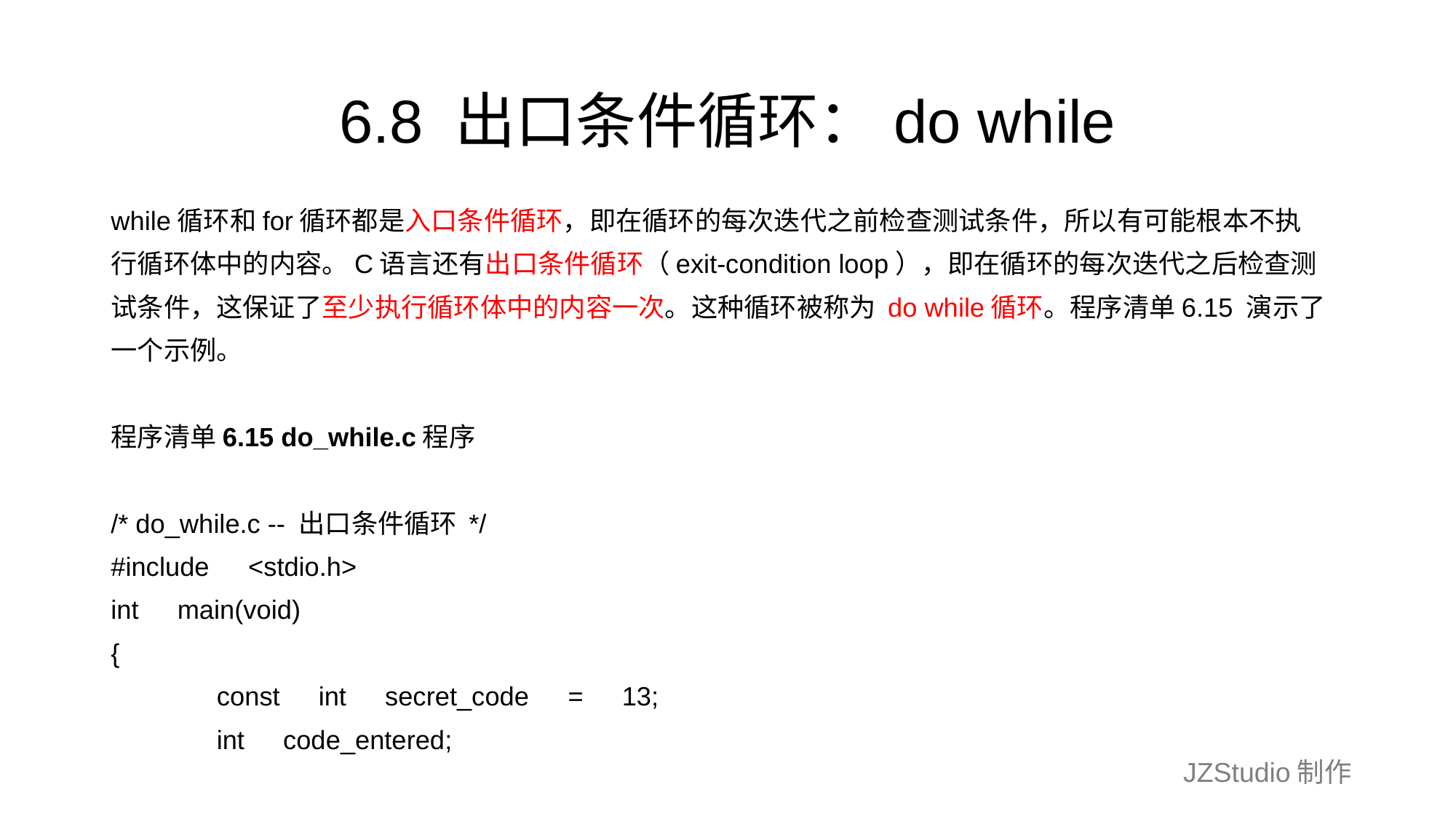

# 6.8 出口条件循环：do while
while循环和for循环都是入口条件循环，即在循环的每次迭代之前检查测试条件，所以有可能根本不执
行循环体中的内容。C语言还有出口条件循环（exit-condition loop），即在循环的每次迭代之后检查测
试条件，这保证了至少执行循环体中的内容一次。这种循环被称为 do while循环。程序清单6.15 演示了
一个示例。

程序清单6.15 do_while.c程序

/* do_while.c -- 出口条件循环 */
#include　<stdio.h>
int　main(void)
{
	const　int　secret_code　=　13;
	int　code_entered;